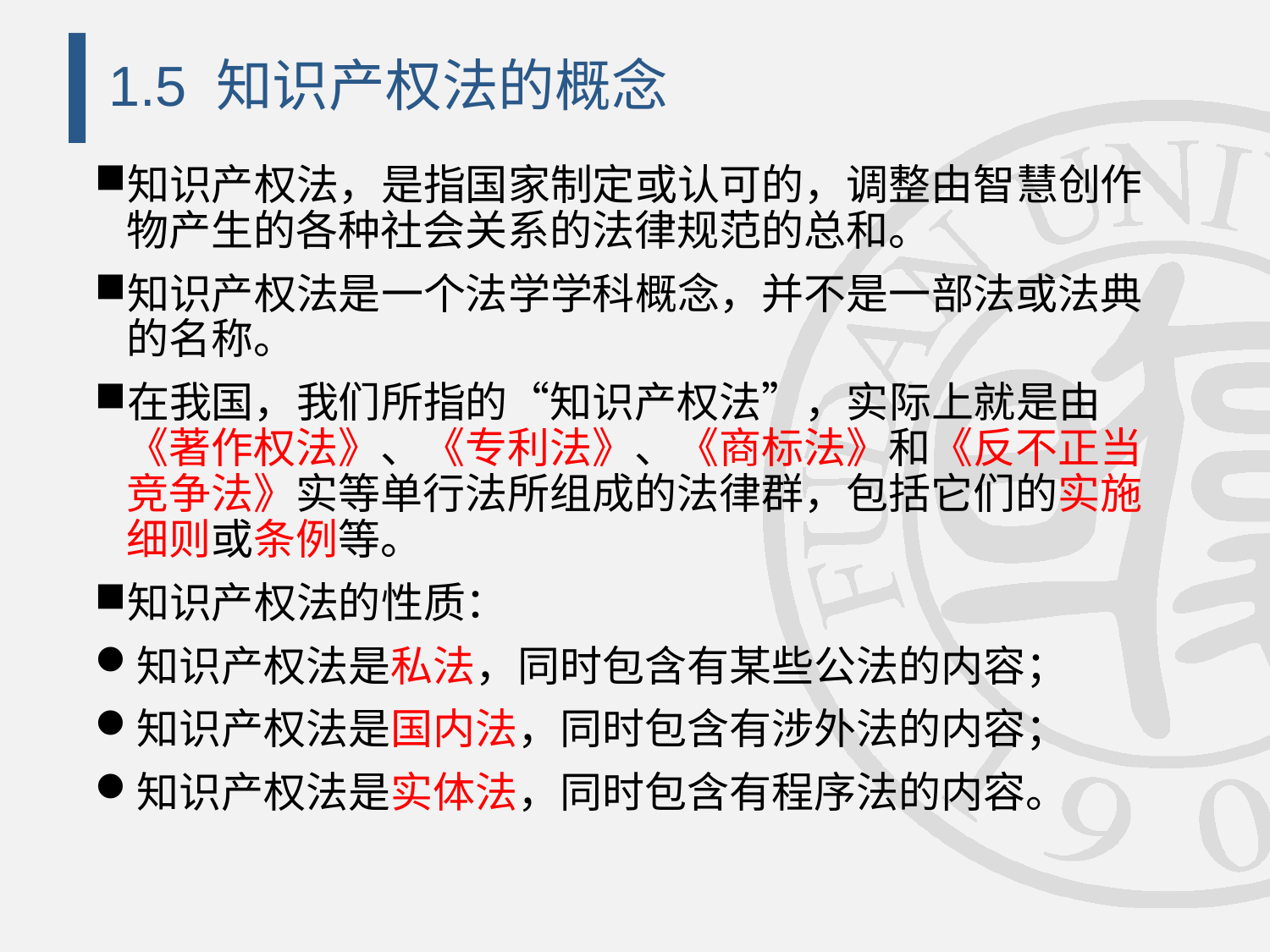

# 1.5 知识产权法的概念
知识产权法，是指国家制定或认可的，调整由智慧创作物产生的各种社会关系的法律规范的总和。
知识产权法是一个法学学科概念，并不是一部法或法典的名称。
在我国，我们所指的“知识产权法”，实际上就是由《著作权法》、《专利法》、《商标法》和《反不正当竞争法》实等单行法所组成的法律群，包括它们的实施细则或条例等。
知识产权法的性质：
知识产权法是私法，同时包含有某些公法的内容；
知识产权法是国内法，同时包含有涉外法的内容；
知识产权法是实体法，同时包含有程序法的内容。